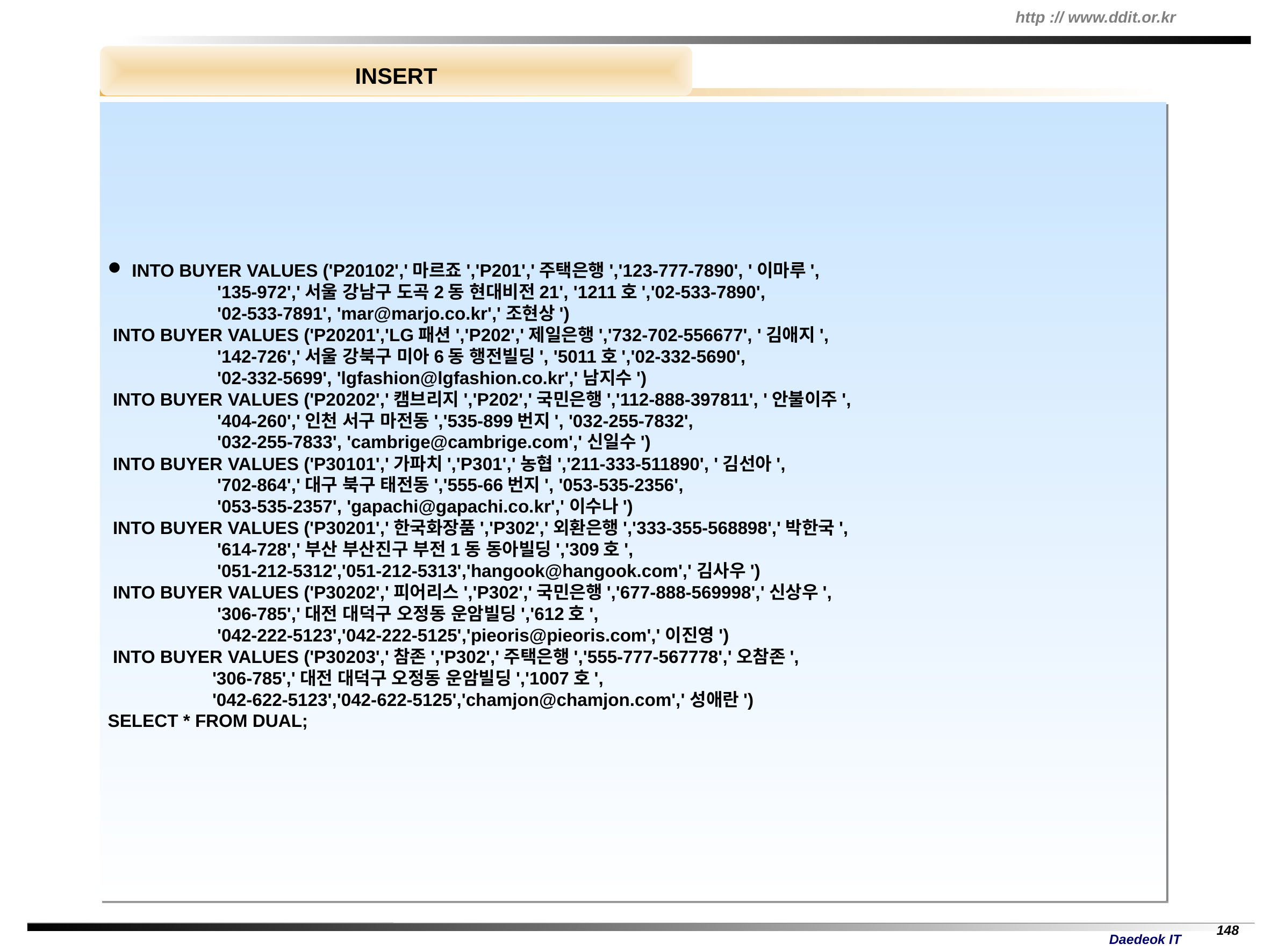

INSERT

 INTO BUYER VALUES ('P20102','마르죠','P201','주택은행','123-777-7890', '이마루',
                      '135-972','서울 강남구 도곡2동 현대비전21', '1211호','02-533-7890',
                      '02-533-7891', 'mar@marjo.co.kr','조현상')
 INTO BUYER VALUES ('P20201','LG패션','P202','제일은행','732-702-556677', '김애지',
                      '142-726','서울 강북구 미아6동 행전빌딩', '5011호','02-332-5690',
                      '02-332-5699', 'lgfashion@lgfashion.co.kr','남지수')
 INTO BUYER VALUES ('P20202','캠브리지','P202','국민은행','112-888-397811', '안불이주',
                      '404-260','인천 서구 마전동','535-899번지', '032-255-7832',
                      '032-255-7833', 'cambrige@cambrige.com','신일수')
 INTO BUYER VALUES ('P30101','가파치','P301','농협','211-333-511890', '김선아',
                      '702-864','대구 북구 태전동','555-66번지', '053-535-2356',
                      '053-535-2357', 'gapachi@gapachi.co.kr','이수나')
 INTO BUYER VALUES ('P30201','한국화장품','P302','외환은행','333-355-568898','박한국',
                      '614-728','부산 부산진구 부전1동 동아빌딩','309호',
                      '051-212-5312','051-212-5313','hangook@hangook.com','김사우')
 INTO BUYER VALUES ('P30202','피어리스','P302','국민은행','677-888-569998','신상우',
                      '306-785','대전 대덕구 오정동 운암빌딩','612호',
                      '042-222-5123','042-222-5125','pieoris@pieoris.com','이진영')
 INTO BUYER VALUES ('P30203','참존','P302','주택은행','555-777-567778','오참존',
                     '306-785','대전 대덕구 오정동 운암빌딩','1007호',
                     '042-622-5123','042-622-5125','chamjon@chamjon.com','성애란')
SELECT * FROM DUAL;